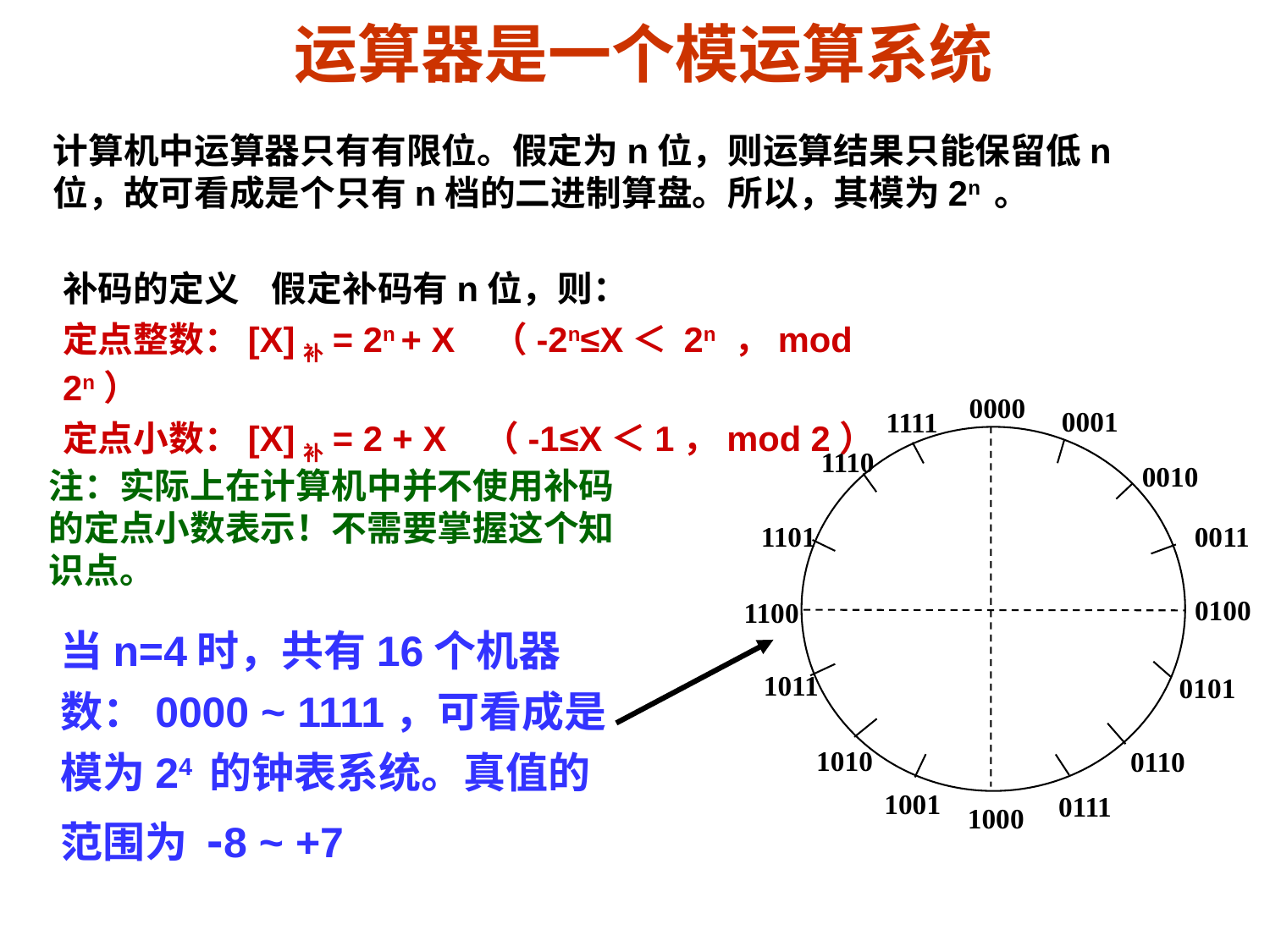

# 运算器是一个模运算系统
计算机中运算器只有有限位。假定为n位，则运算结果只能保留低n位，故可看成是个只有n档的二进制算盘。所以，其模为2n 。
补码的定义    假定补码有n位，则：
定点整数：[X]补= 2n + X   （-2n≤X＜ 2n ，mod 2n）
定点小数：[X]补= 2 + X   （-1≤X＜1，mod 2）
0000
0001
1111

1110

0010

1101
0011

0100
1100

1011

0101

1010
0110

1001
0111
1000
注：实际上在计算机中并不使用补码的定点小数表示！不需要掌握这个知识点。
当n=4时，共有16个机器数：0000 ~ 1111，可看成是模为24 的钟表系统。真值的范围为 -8 ~ +7